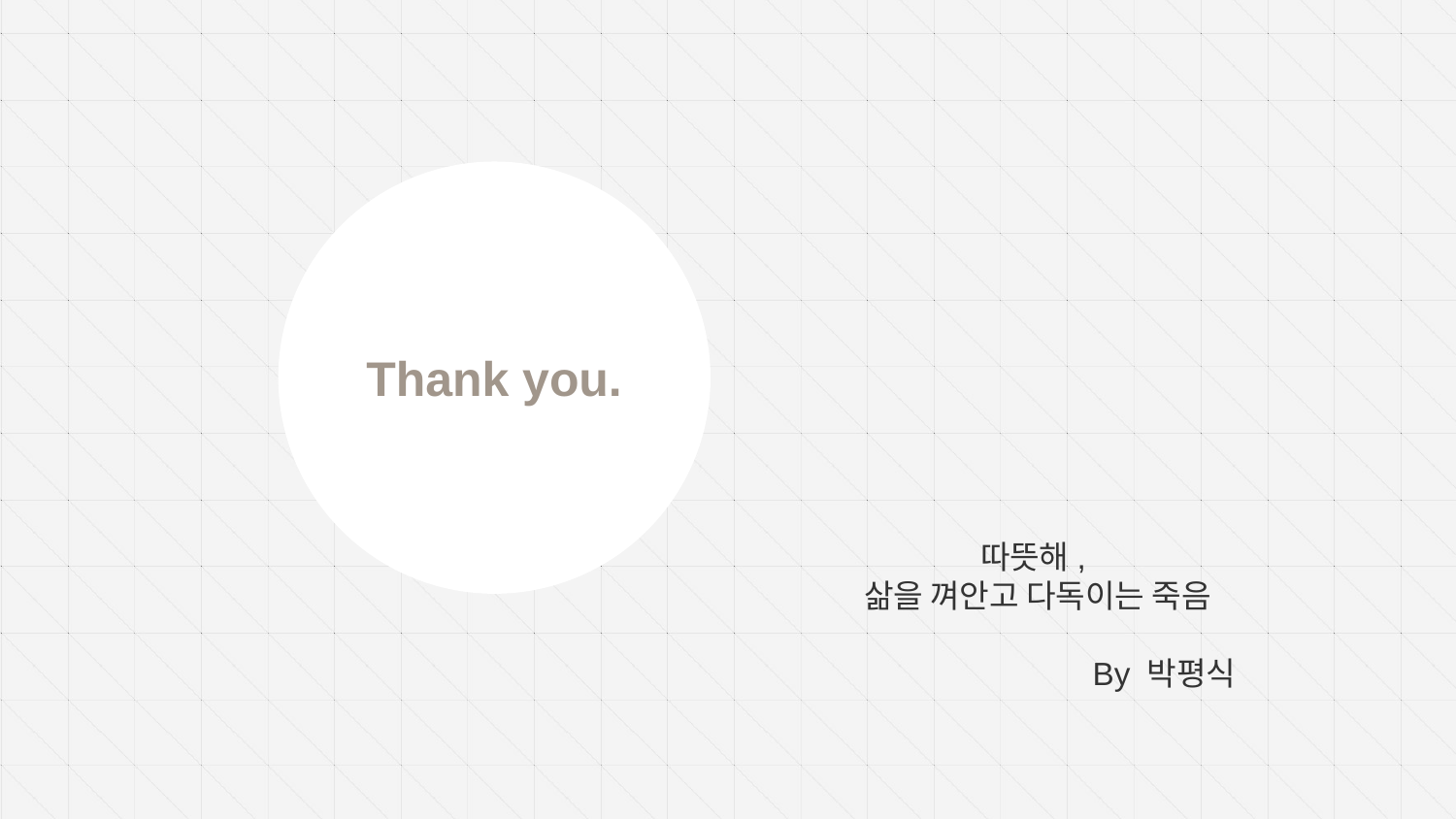

Thank you.
따뜻해,
삶을 껴안고 다독이는 죽음

By 박평식